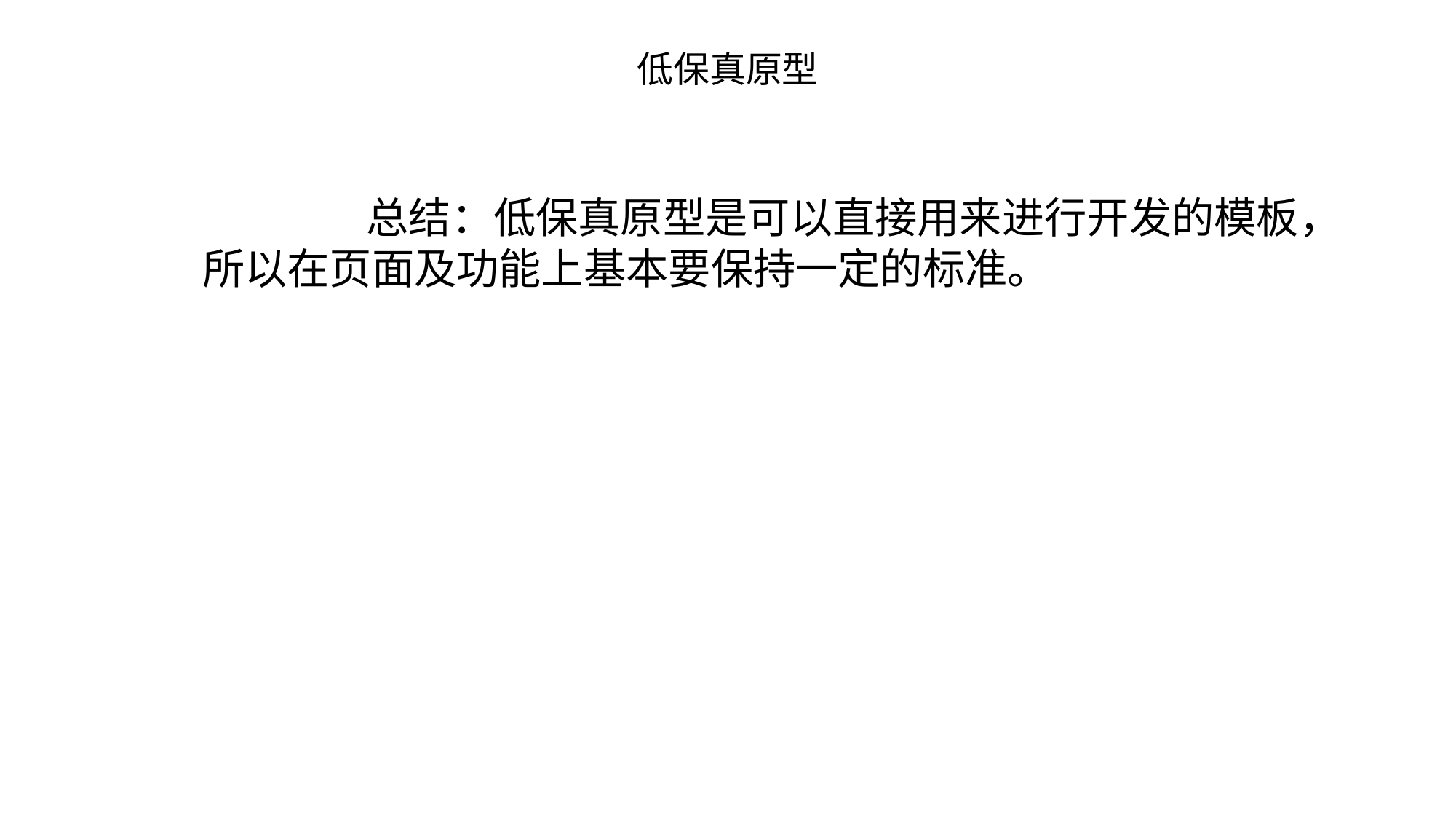

低保真原型
             总结：低保真原型是可以直接用来进行开发的模板，所以在页面及功能上基本要保持一定的标准。